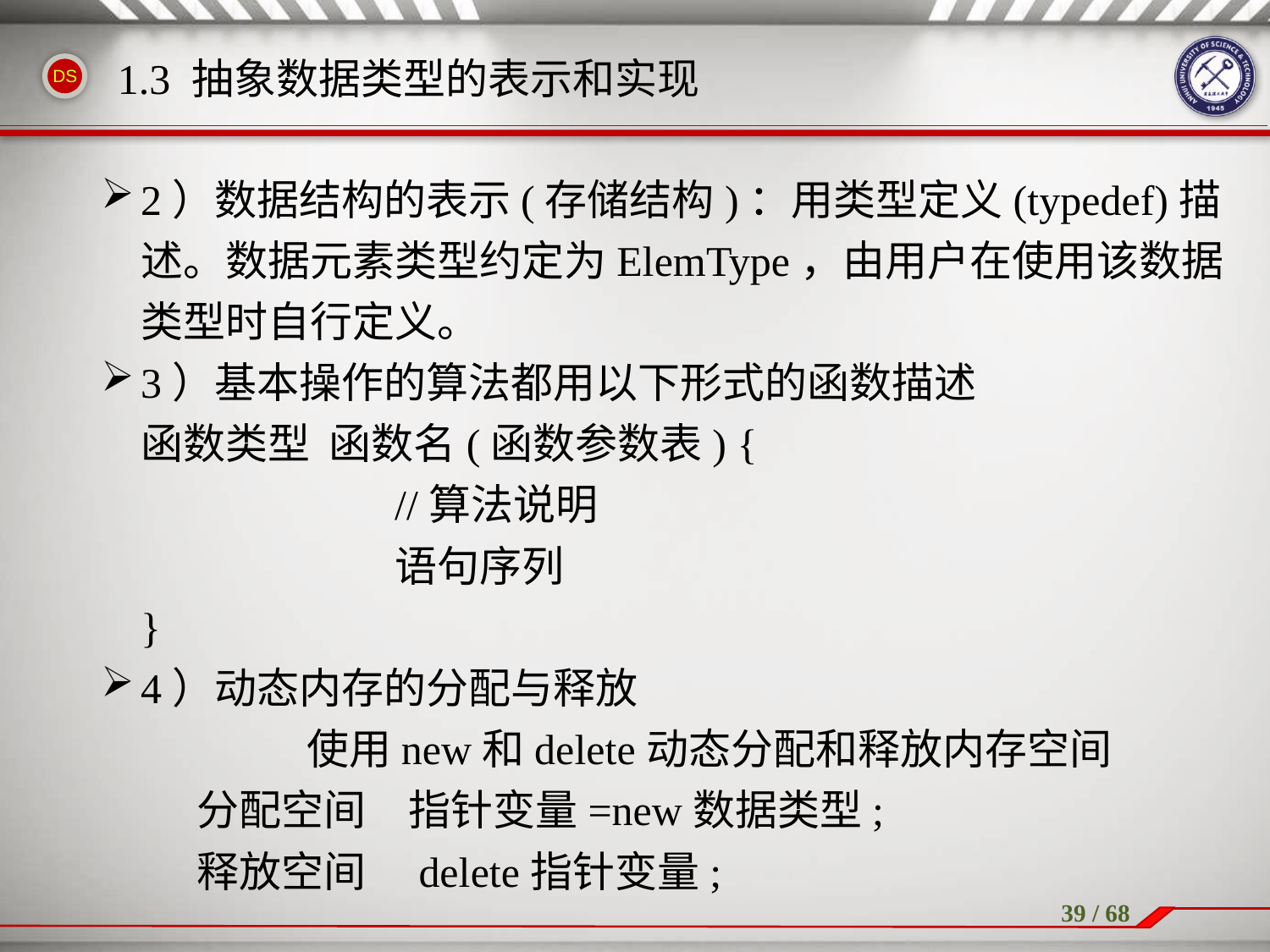

1.3 抽象数据类型的表示和实现
2）数据结构的表示(存储结构)：用类型定义(typedef)描述。数据元素类型约定为ElemType，由用户在使用该数据类型时自行定义。
3）基本操作的算法都用以下形式的函数描述
	函数类型  函数名(函数参数表) {
		 	//算法说明
		 	语句序列
	}
4）动态内存的分配与释放
		   使用new和delete动态分配和释放内存空间
         分配空间　指针变量=new数据类型;
         释放空间　delete指针变量;